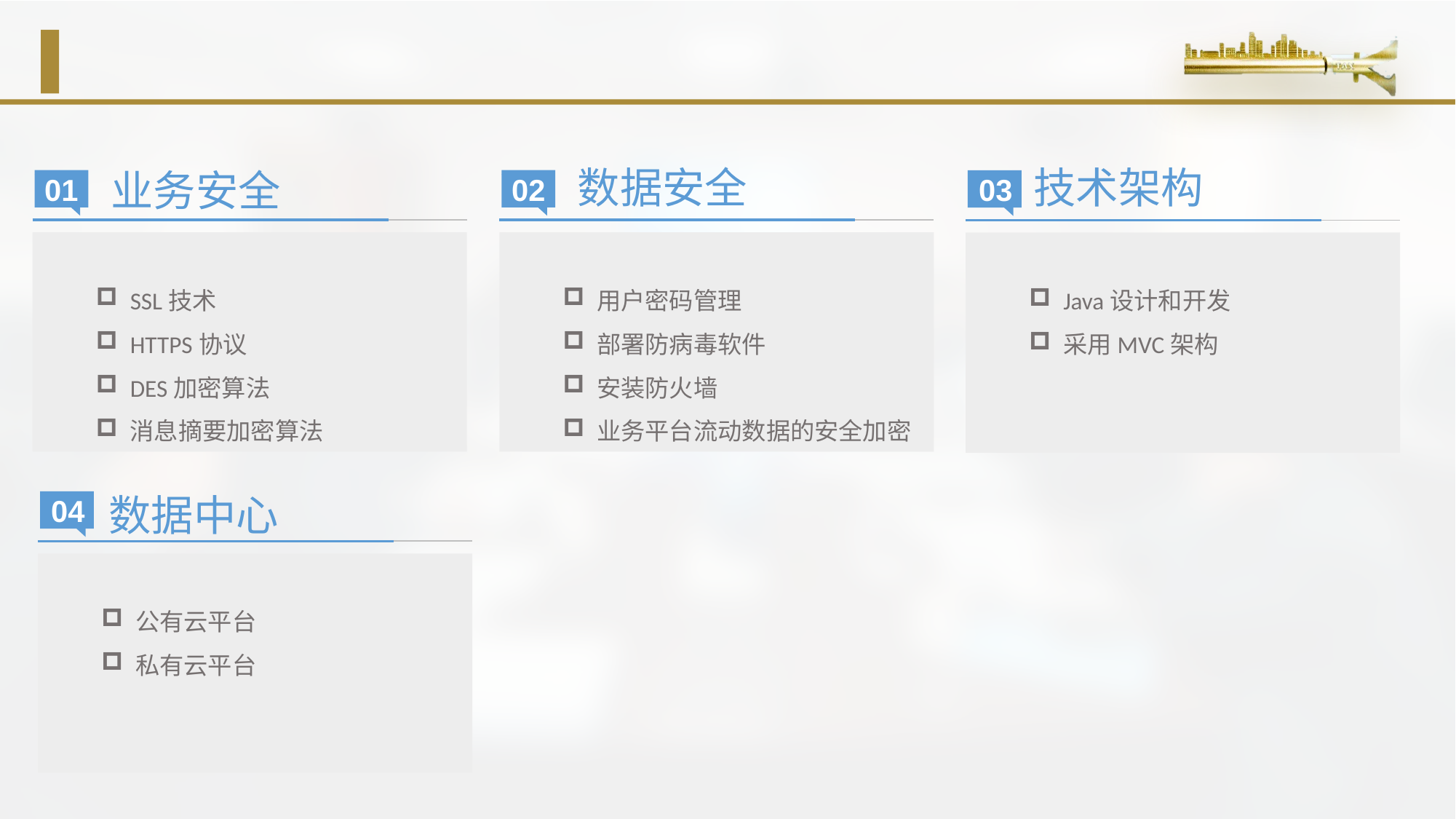

#
数据安全
02

用户密码管理
部署防病毒软件
安装防火墙
业务平台流动数据的安全加密
技术架构
03

Java设计和开发
采用MVC架构
业务安全
01

SSL技术
HTTPS协议
DES加密算法
消息摘要加密算法
数据中心
04

公有云平台
私有云平台